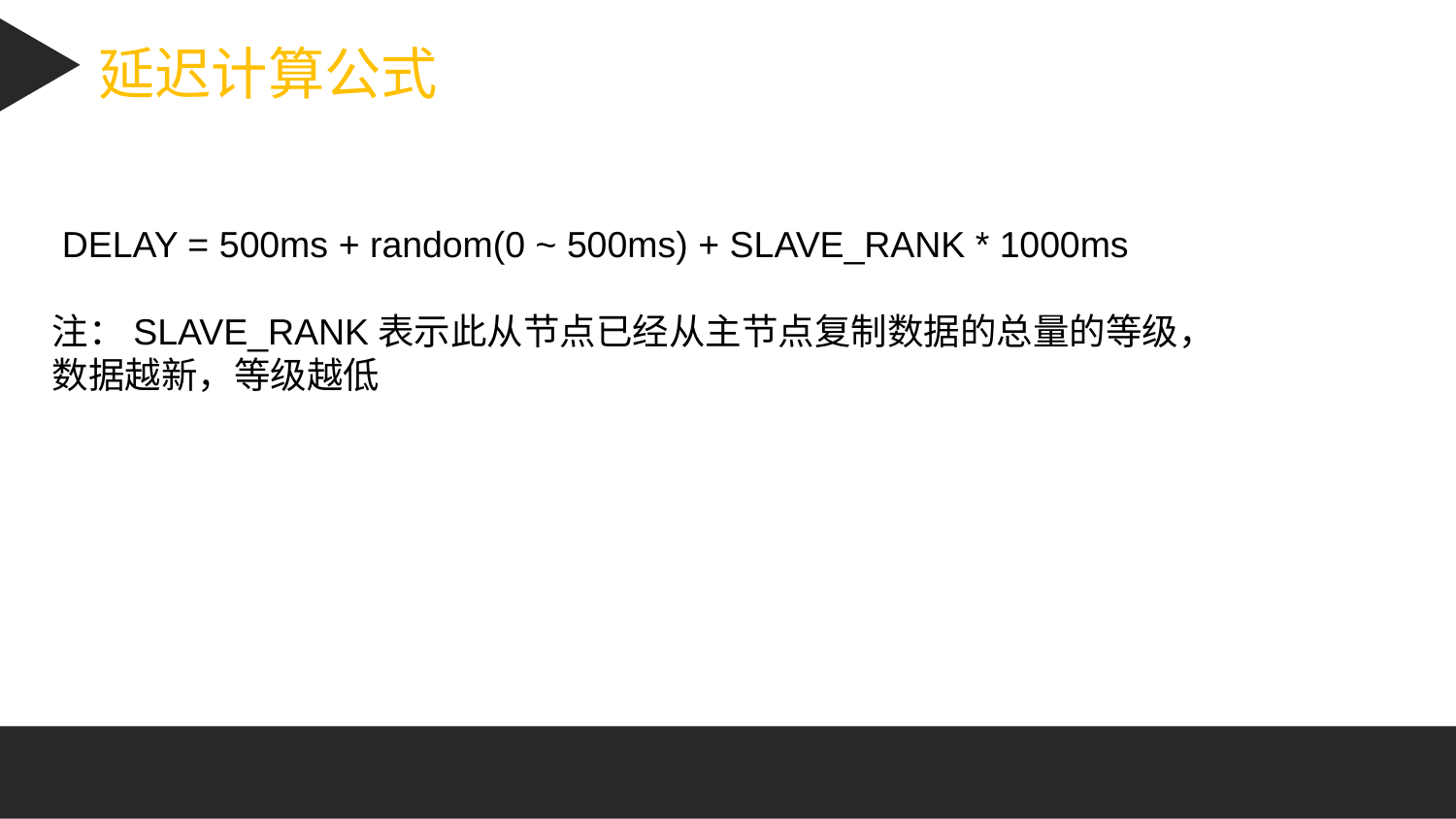

延迟计算公式
 DELAY = 500ms + random(0 ~ 500ms) + SLAVE_RANK * 1000ms

注：SLAVE_RANK表示此从节点已经从主节点复制数据的总量的等级，数据越新，等级越低